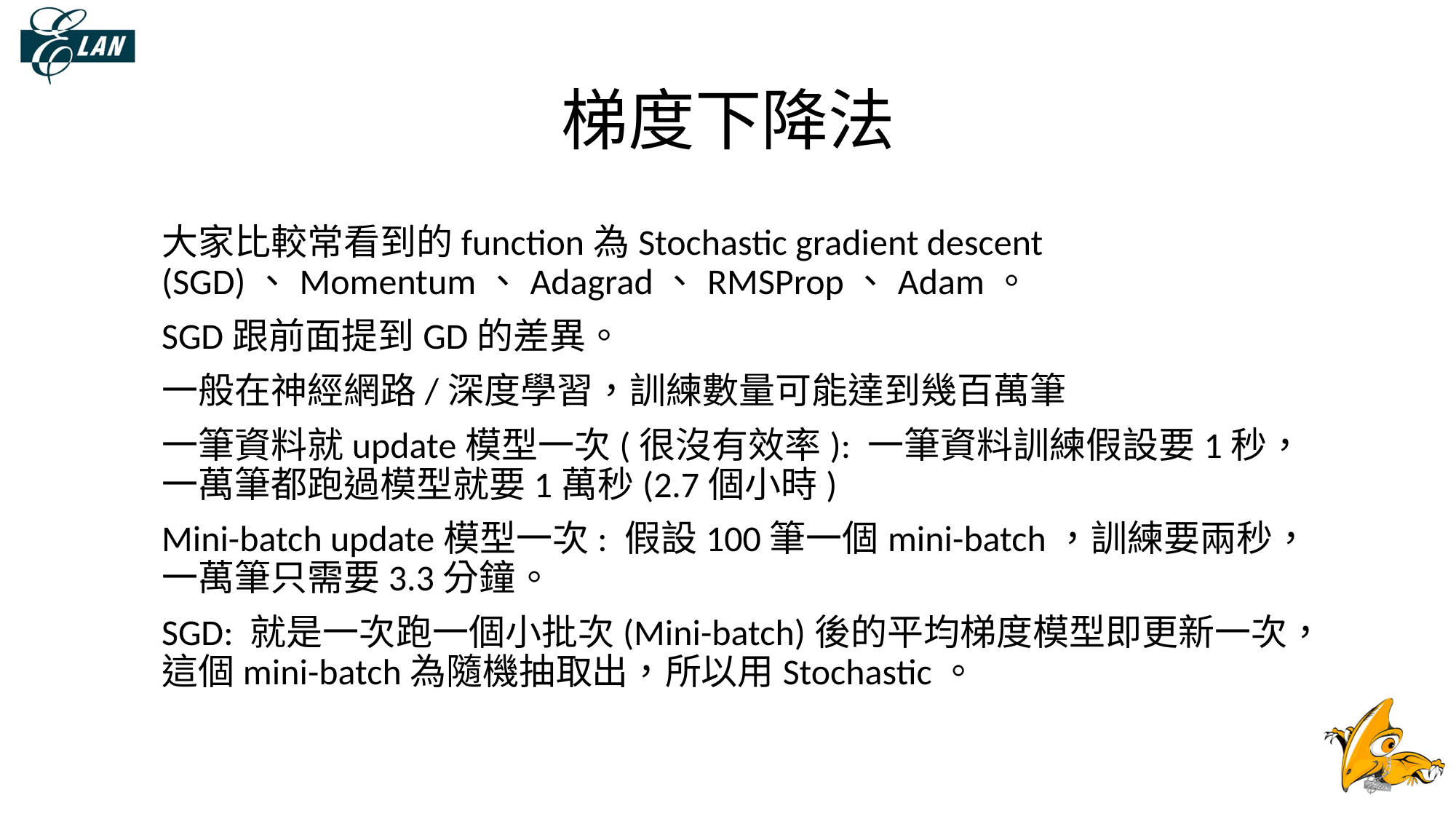

# 梯度下降法
大家比較常看到的function為Stochastic gradient descent (SGD)、Momentum、Adagrad、RMSProp、Adam。
SGD跟前面提到GD的差異。
一般在神經網路/深度學習，訓練數量可能達到幾百萬筆
一筆資料就update模型一次(很沒有效率): 一筆資料訓練假設要1秒，一萬筆都跑過模型就要1萬秒(2.7個小時)
Mini-batch update模型一次: 假設100筆一個mini-batch，訓練要兩秒，一萬筆只需要3.3分鐘。
SGD: 就是一次跑一個小批次(Mini-batch)後的平均梯度模型即更新一次，這個mini-batch為隨機抽取出，所以用Stochastic。